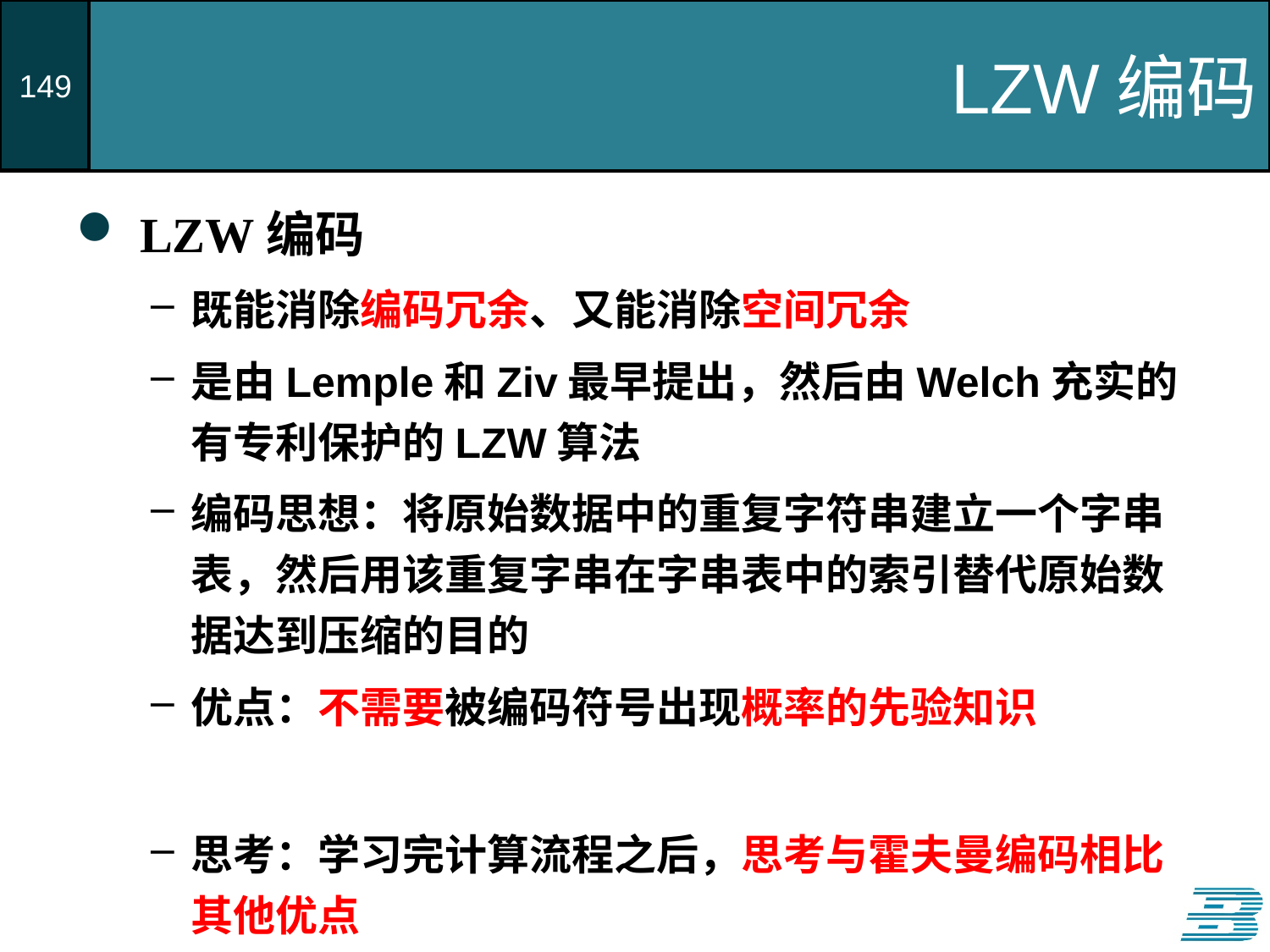

# LZW编码
LZW编码
既能消除编码冗余、又能消除空间冗余
是由Lemple和Ziv最早提出，然后由Welch充实的有专利保护的LZW算法
编码思想：将原始数据中的重复字符串建立一个字串 表，然后用该重复字串在字串表中的索引替代原始数据达到压缩的目的
优点：不需要被编码符号出现概率的先验知识

思考：学习完计算流程之后，思考与霍夫曼编码相比其他优点